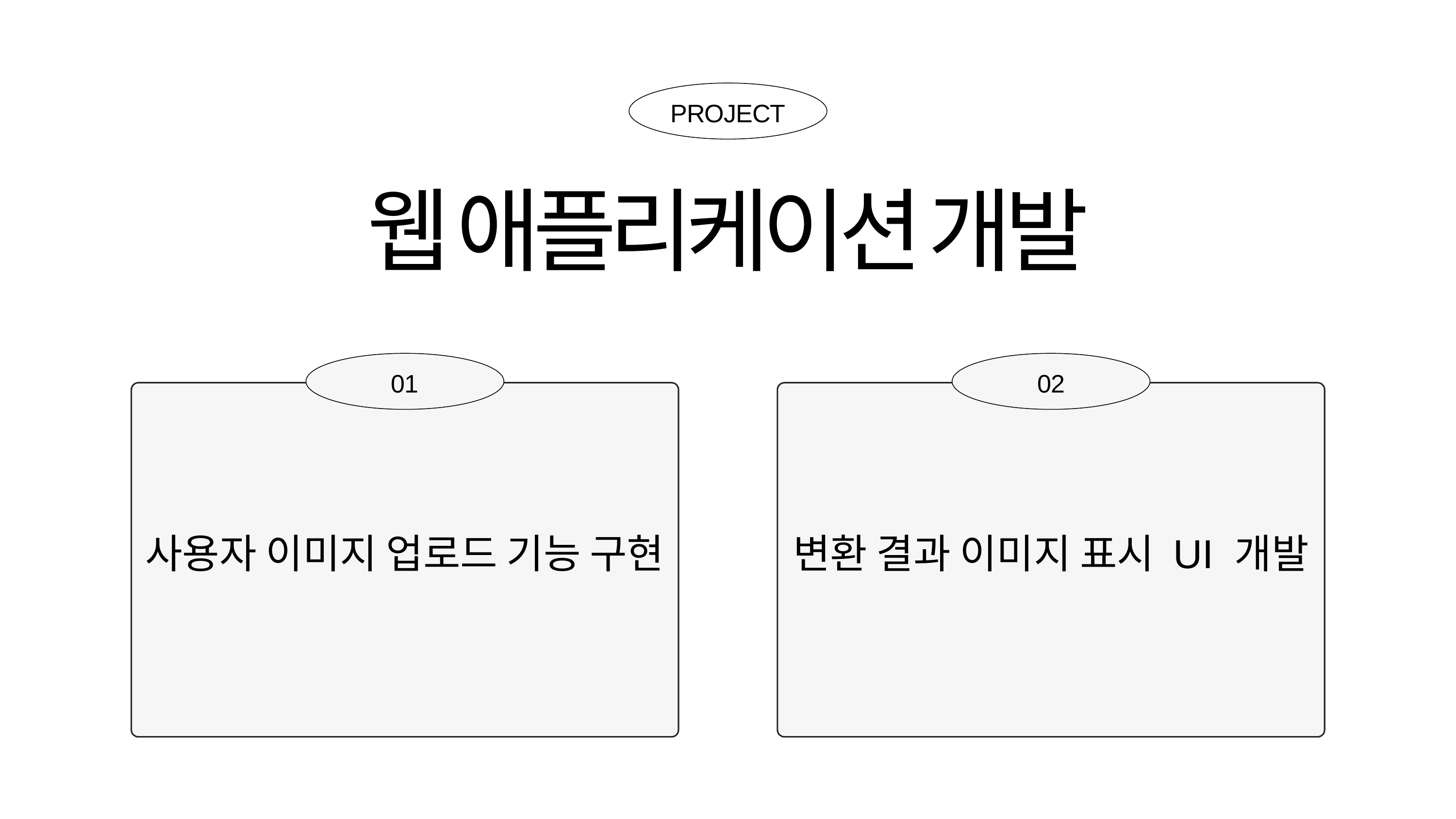

PROJECT
웹 애플리케이션 개발

01
02

사용자 이미지 업로드 기능 구현

변환 결과 이미지 표시 UI 개발